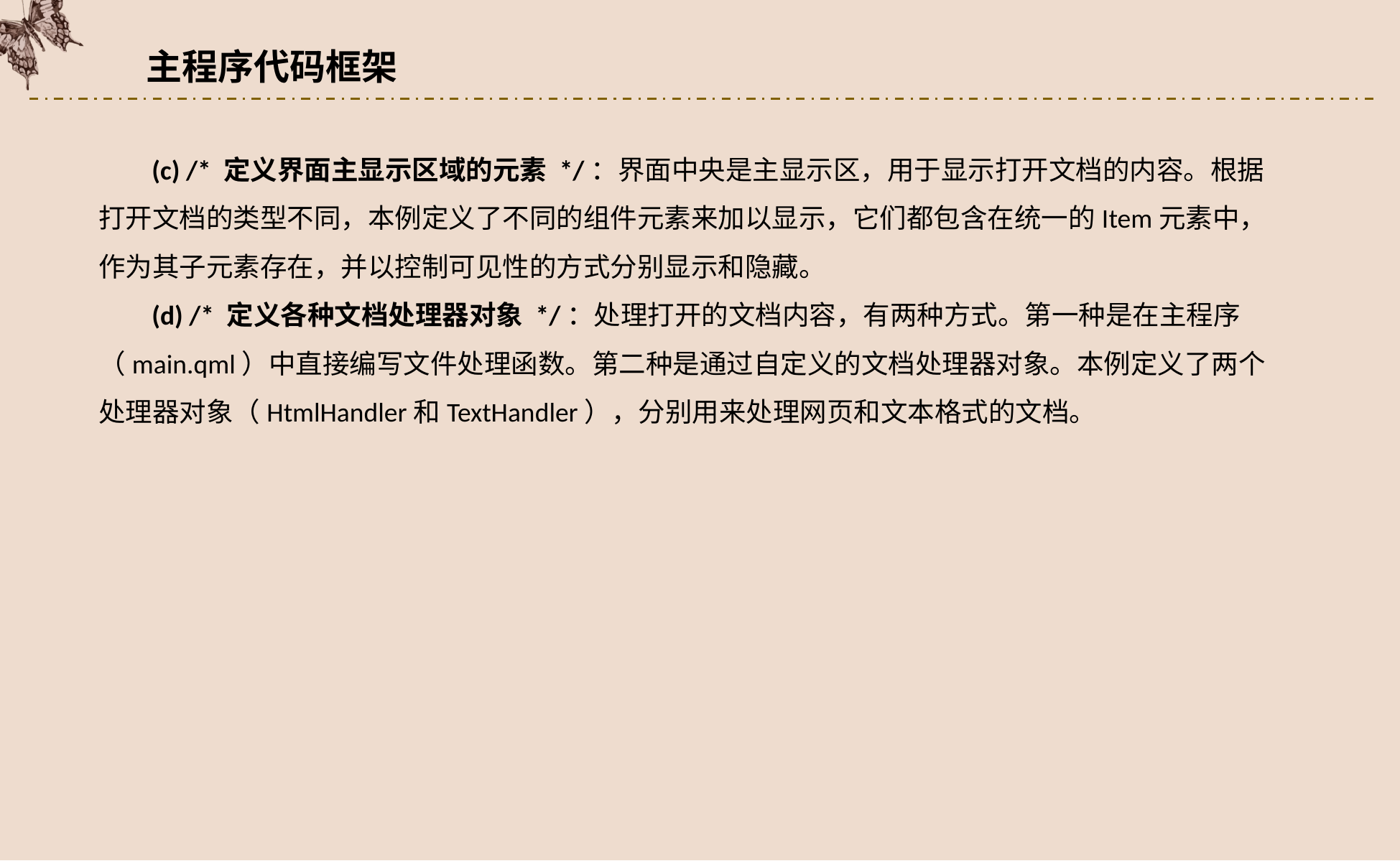

主程序代码框架
(c) /* 定义界面主显示区域的元素 */：界面中央是主显示区，用于显示打开文档的内容。根据打开文档的类型不同，本例定义了不同的组件元素来加以显示，它们都包含在统一的Item元素中，作为其子元素存在，并以控制可见性的方式分别显示和隐藏。
(d) /* 定义各种文档处理器对象 */：处理打开的文档内容，有两种方式。第一种是在主程序（main.qml）中直接编写文件处理函数。第二种是通过自定义的文档处理器对象。本例定义了两个处理器对象（HtmlHandler和TextHandler），分别用来处理网页和文本格式的文档。